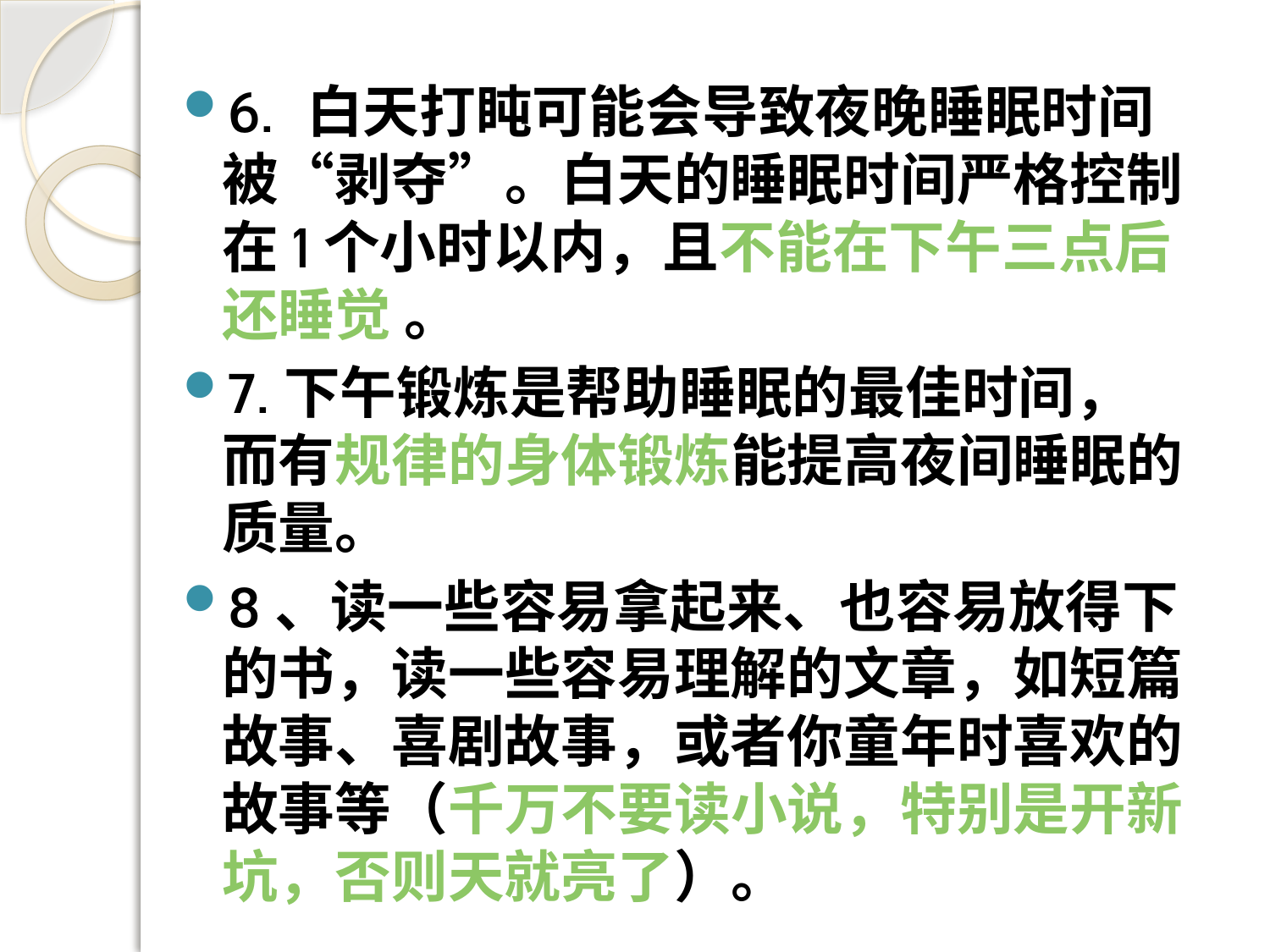

6. 白天打盹可能会导致夜晚睡眠时间被“剥夺”。白天的睡眠时间严格控制在1个小时以内，且不能在下午三点后还睡觉 。
7.下午锻炼是帮助睡眠的最佳时间，而有规律的身体锻炼能提高夜间睡眠的质量。
8、读一些容易拿起来、也容易放得下的书，读一些容易理解的文章，如短篇故事、喜剧故事，或者你童年时喜欢的故事等（千万不要读小说，特别是开新坑，否则天就亮了）。